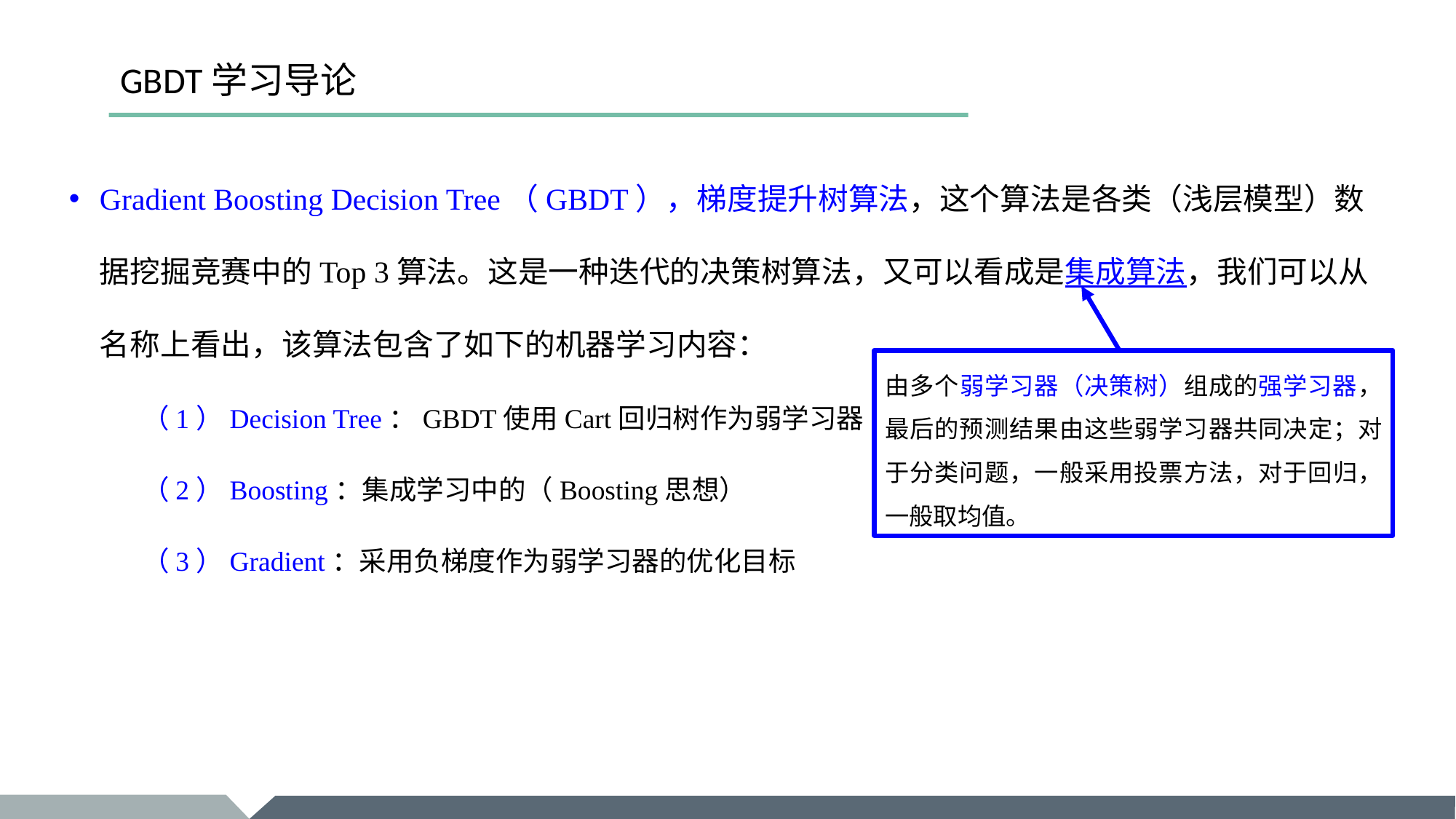

# GBDT学习导论
Gradient Boosting Decision Tree（GBDT），梯度提升树算法，这个算法是各类（浅层模型）数据挖掘竞赛中的Top 3算法。这是一种迭代的决策树算法，又可以看成是集成算法，我们可以从名称上看出，该算法包含了如下的机器学习内容：
（1）Decision Tree：GBDT使用Cart回归树作为弱学习器
（2）Boosting：集成学习中的（Boosting思想）
（3）Gradient：采用负梯度作为弱学习器的优化目标

由多个弱学习器（决策树）组成的强学习器，最后的预测结果由这些弱学习器共同决定；对于分类问题，一般采用投票方法，对于回归，一般取均值。